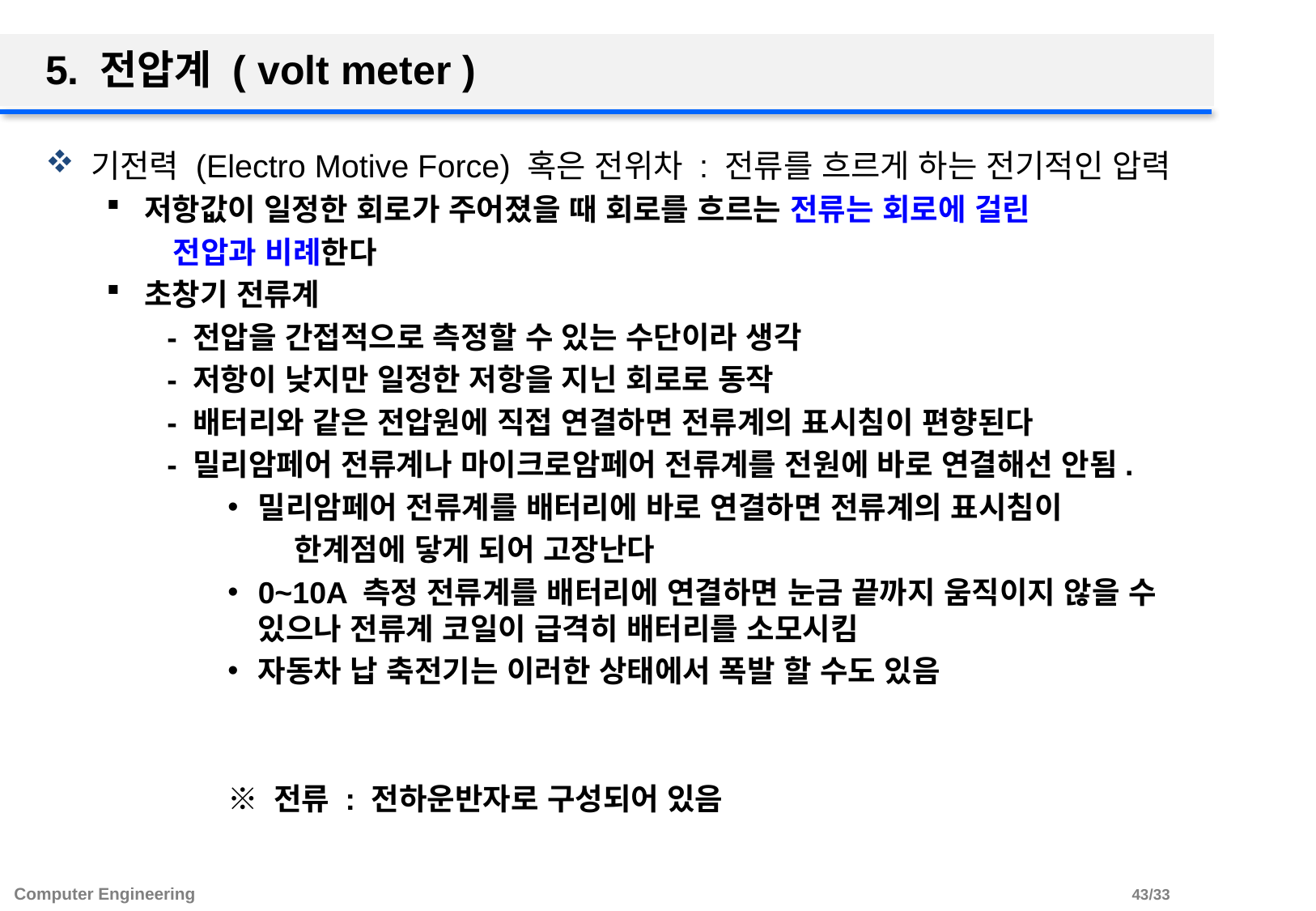

# 5. 전압계 ( volt meter )
기전력 (Electro Motive Force) 혹은 전위차 : 전류를 흐르게 하는 전기적인 압력
저항값이 일정한 회로가 주어졌을 때 회로를 흐르는 전류는 회로에 걸린
       전압과 비례한다
초창기 전류계
- 전압을 간접적으로 측정할 수 있는 수단이라 생각
- 저항이 낮지만 일정한 저항을 지닌 회로로 동작
- 배터리와 같은 전압원에 직접 연결하면 전류계의 표시침이 편향된다
- 밀리암페어 전류계나 마이크로암페어 전류계를 전원에 바로 연결해선 안됨.
밀리암페어 전류계를 배터리에 바로 연결하면 전류계의 표시침이
       한계점에 닿게 되어 고장난다
0~10A 측정 전류계를 배터리에 연결하면 눈금 끝까지 움직이지 않을 수 있으나 전류계 코일이 급격히 배터리를 소모시킴
자동차 납 축전기는 이러한 상태에서 폭발 할 수도 있음

※ 전류 : 전하운반자로 구성되어 있음